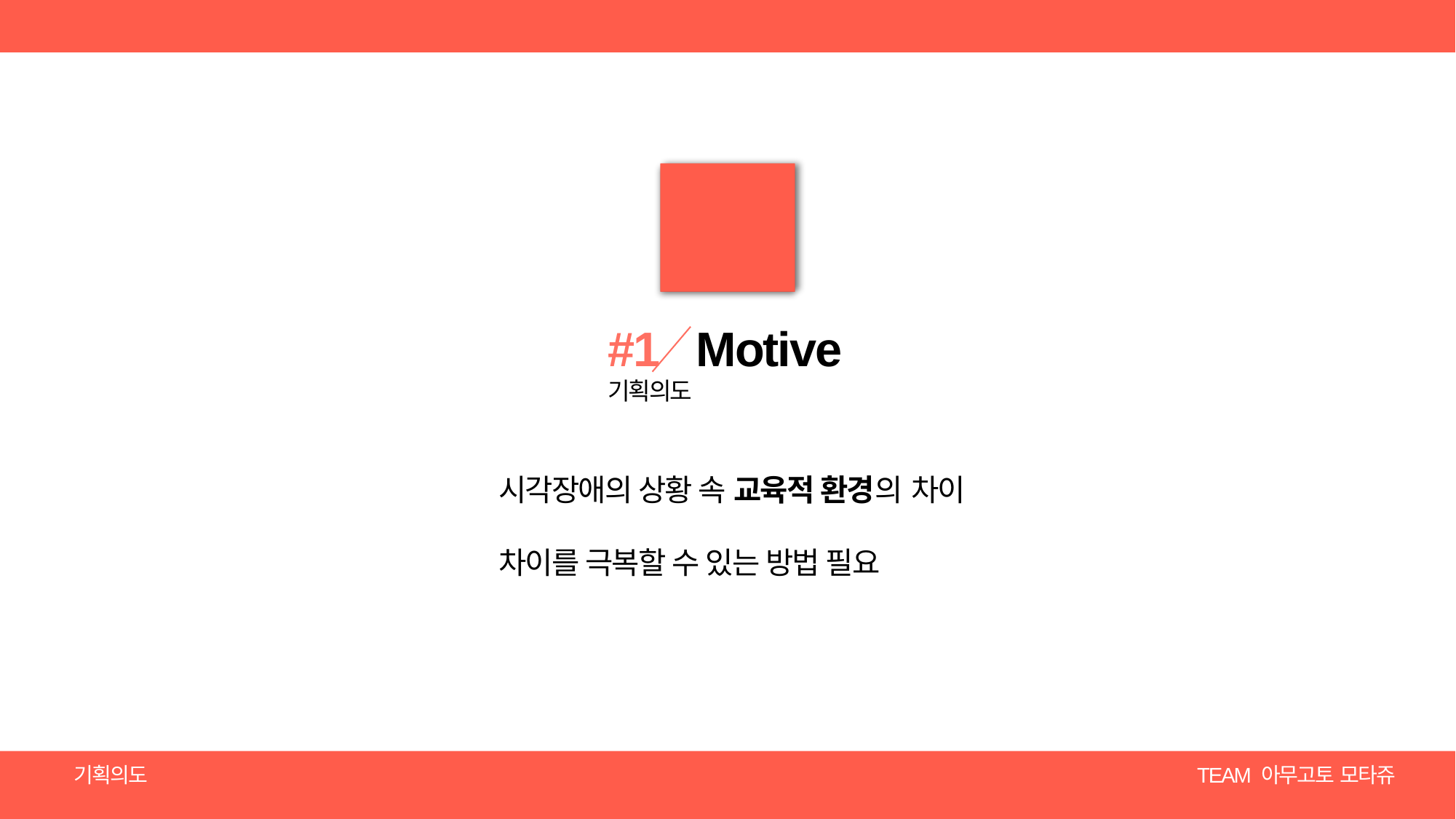

#1   Motive
기획의도

시각장애의 상황 속 교육적 환경의 차이

차이를 극복할 수 있는 방법 필요

TEAM 아무고토 모타쥬
기획의도